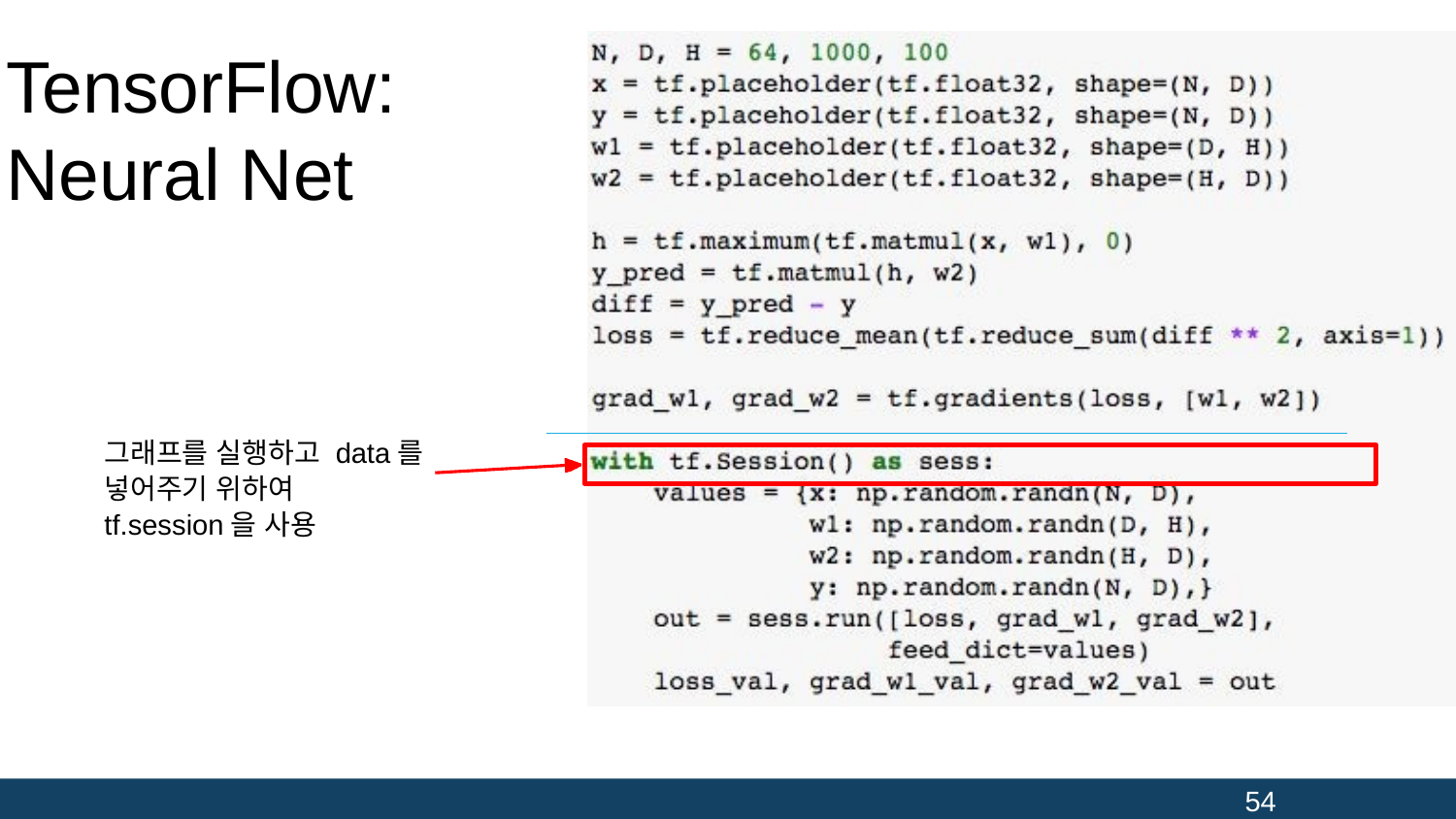

# TensorFlow:  Neural Net
그래프를 실행하고 data를
넣어주기 위하여
tf.session을 사용